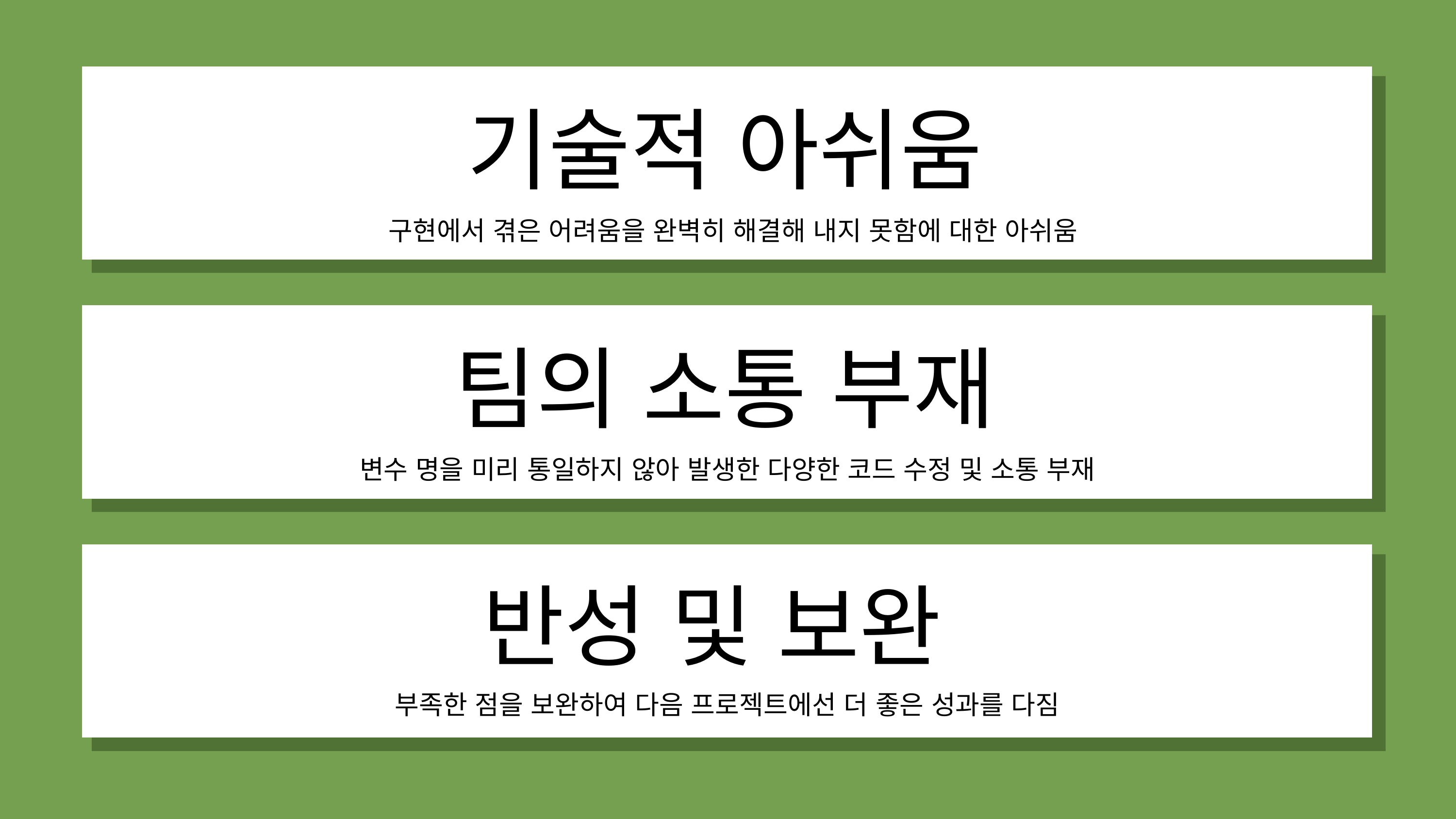

기술적 아쉬움
구현에서 겪은 어려움을 완벽히 해결해 내지 못함에 대한 아쉬움

팀의 소통 부재
변수 명을 미리 통일하지 않아 발생한 다양한 코드 수정 및 소통 부재

반성 및 보완
부족한 점을 보완하여 다음 프로젝트에선 더 좋은 성과를 다짐